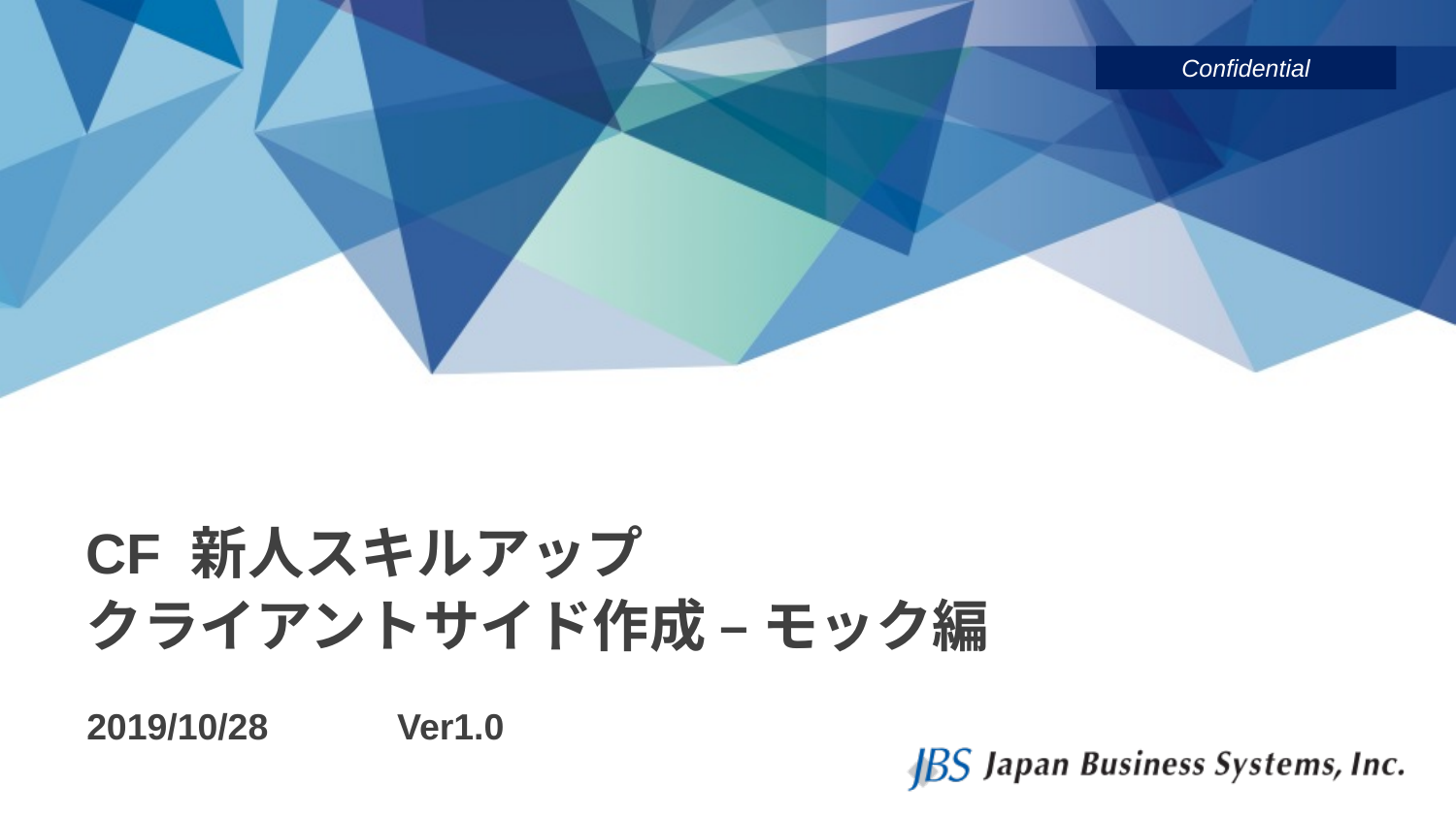

# CF 新人スキルアップ クライアントサイド作成 – モック編
2019/10/28
Ver1.0